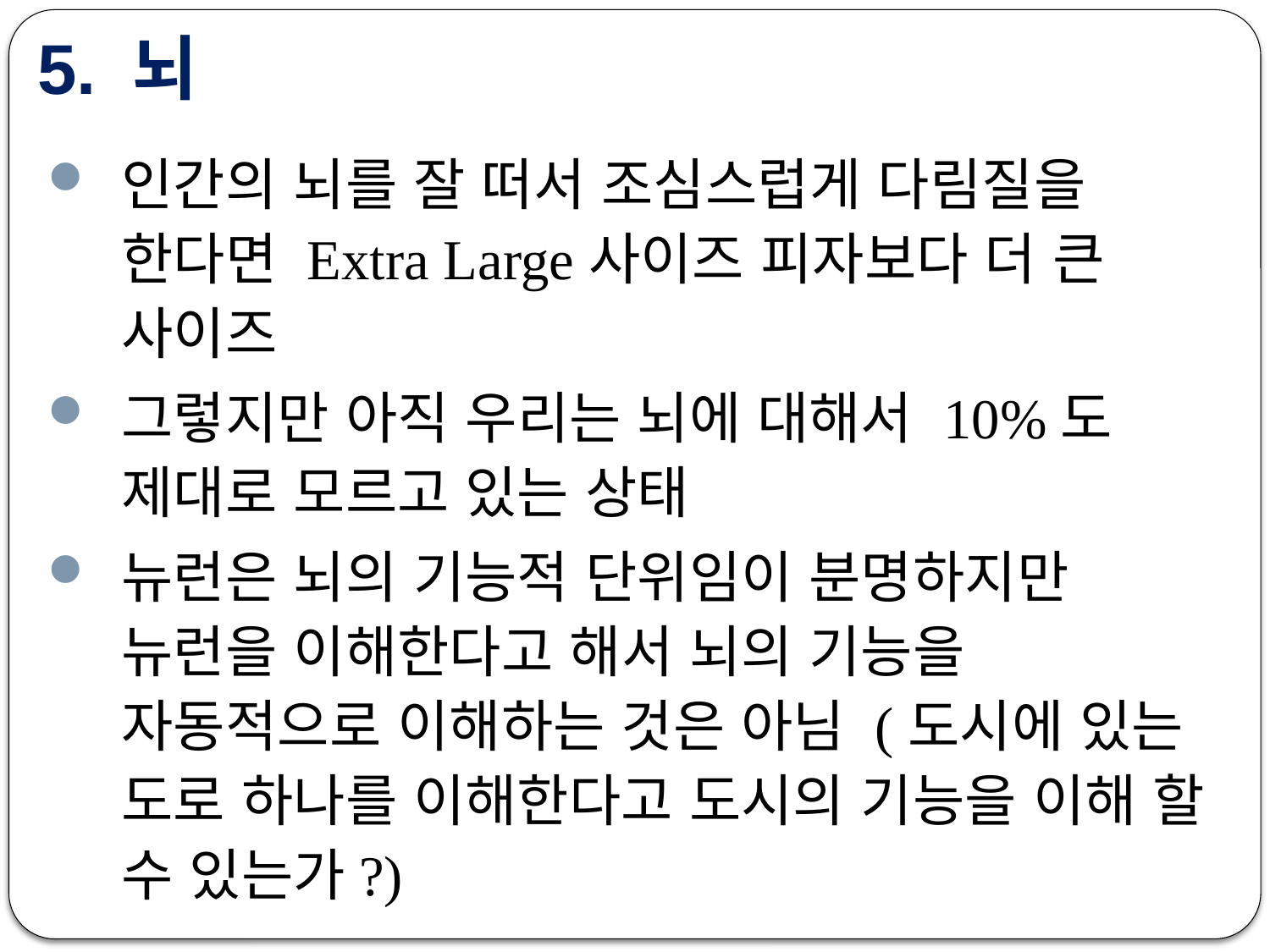

# 5. 뇌
인간의 뇌를 잘 떠서 조심스럽게 다림질을 한다면 Extra Large사이즈 피자보다 더 큰 사이즈
그렇지만 아직 우리는 뇌에 대해서 10%도 제대로 모르고 있는 상태
뉴런은 뇌의 기능적 단위임이 분명하지만 뉴런을 이해한다고 해서 뇌의 기능을 자동적으로 이해하는 것은 아님 (도시에 있는 도로 하나를 이해한다고 도시의 기능을 이해 할 수 있는가?)